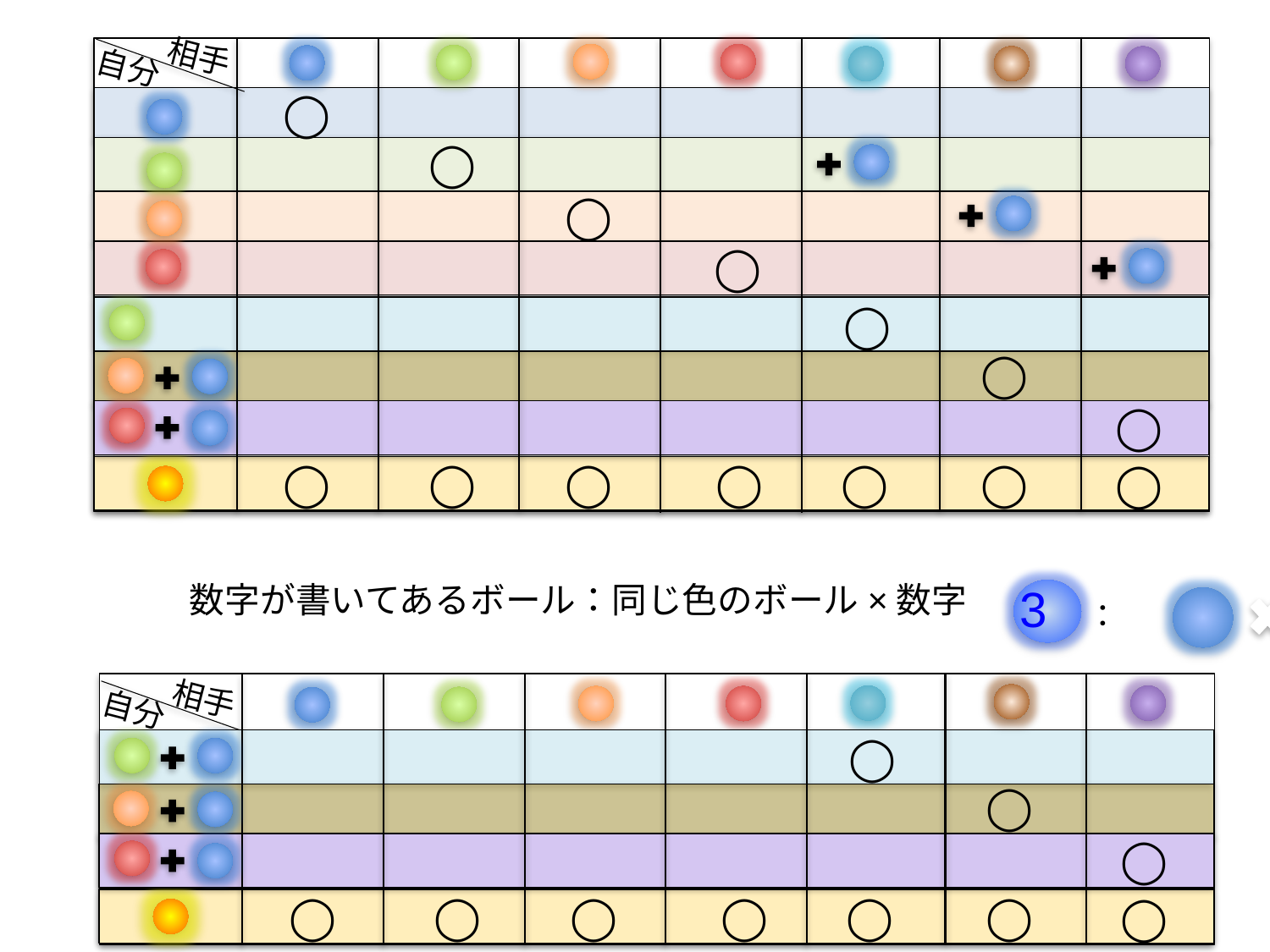

相手

自分

◯

◯

◯

◯

◯

◯

◯

◯
◯
◯
◯
◯
◯
◯

3
数字が書いてあるボール：同じ色のボール×数字
3

：

相手

自分

◯

◯

◯

◯
◯
◯
◯
◯
◯
◯